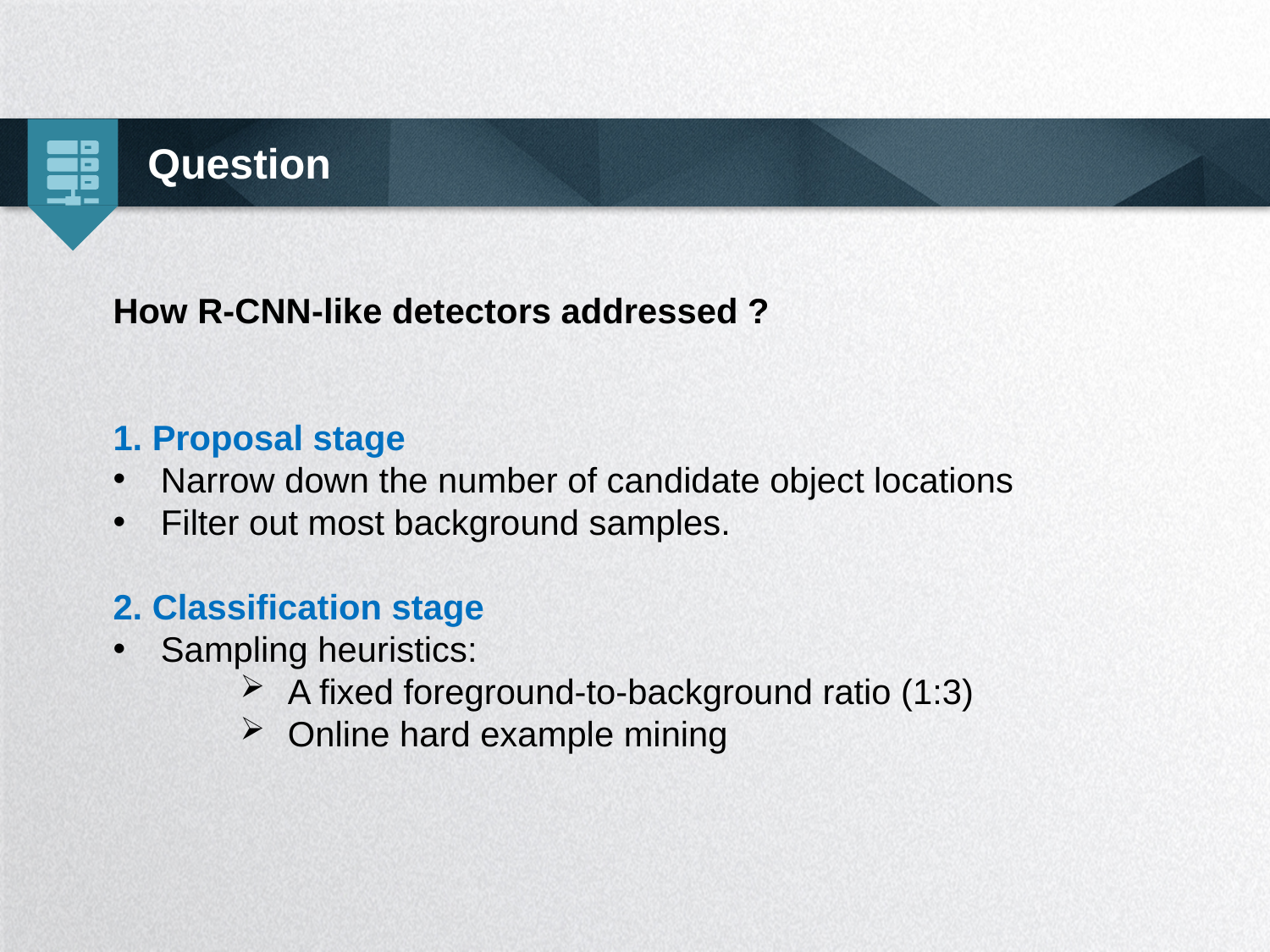

Question
How R-CNN-like detectors addressed ?

1. Proposal stage
Narrow down the number of candidate object locations
Filter out most background samples.

2. Classification stage
Sampling heuristics:
A fixed foreground-to-background ratio (1:3)
Online hard example mining

延时符